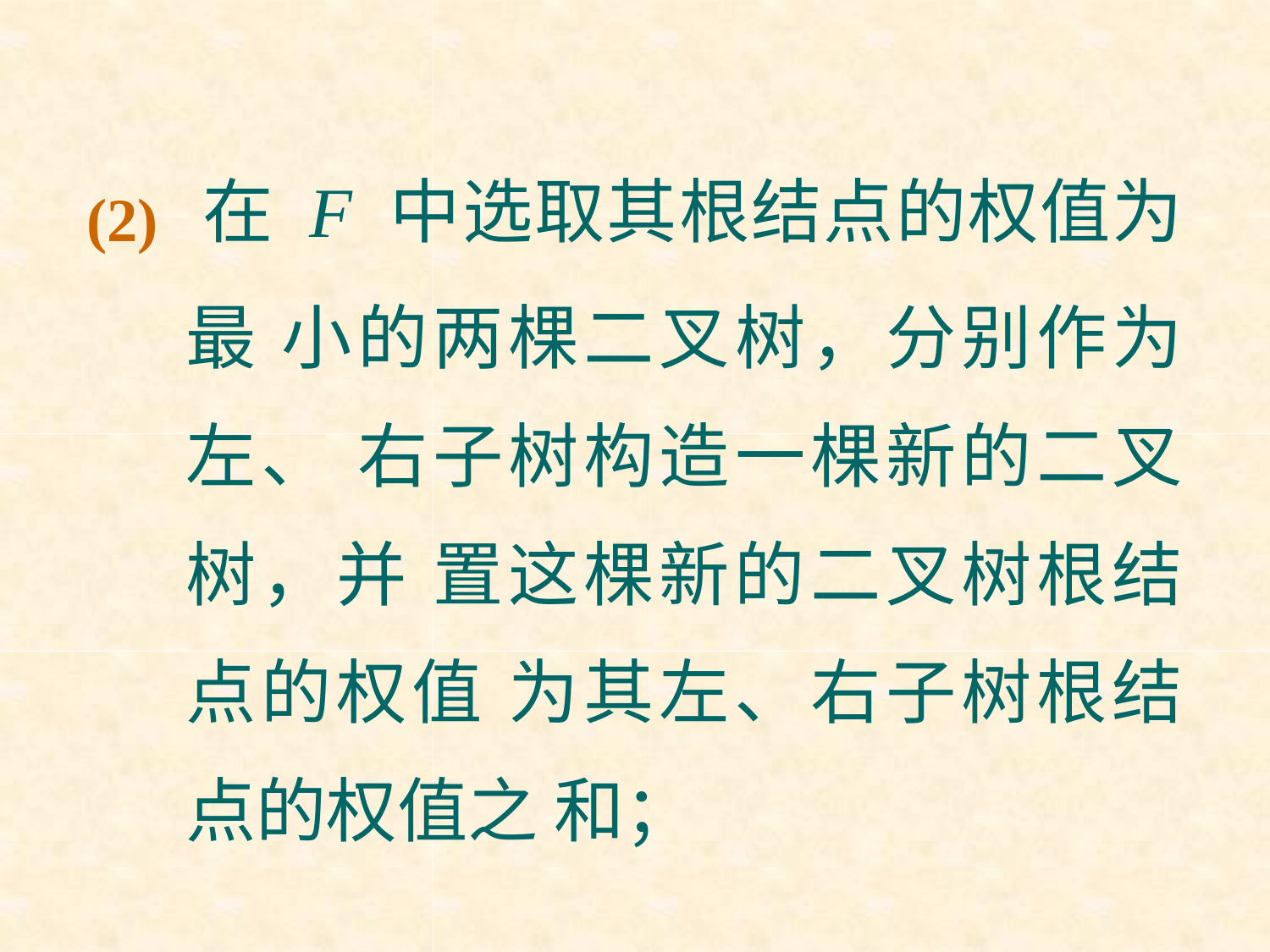

(2) 在 F 中选取其根结点的权值为最 小的两棵二叉树，分别作为左、 右子树构造一棵新的二叉树，并 置这棵新的二叉树根结点的权值 为其左、右子树根结点的权值之 和；